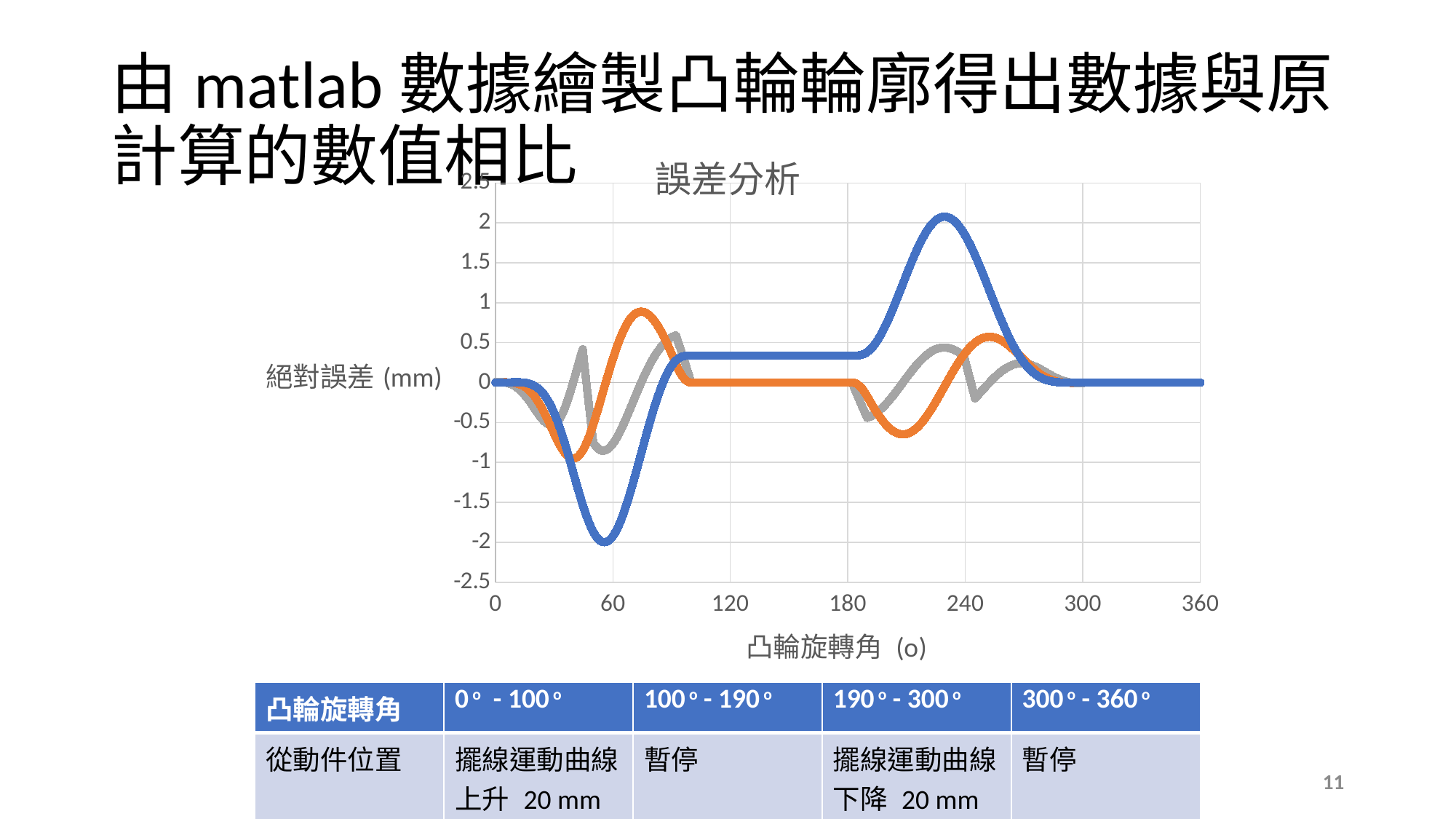

# 由matlab數據繪製凸輪輪廓得出數據與原計算的數值相比

### Chart: 誤差分析

| Category | 位移誤差 | 速度誤差 | 加速度誤差 |
|---|---|---|---|
| 凸輪旋轉角 | 0 o - 100 o | 100 o - 190 o | 190 o - 300 o | 300 o - 360 o |
| --- | --- | --- | --- | --- |
| 從動件位置 | 擺線運動曲線 上升 20 mm | 暫停 | 擺線運動曲線下降 20 mm | 暫停 |
11